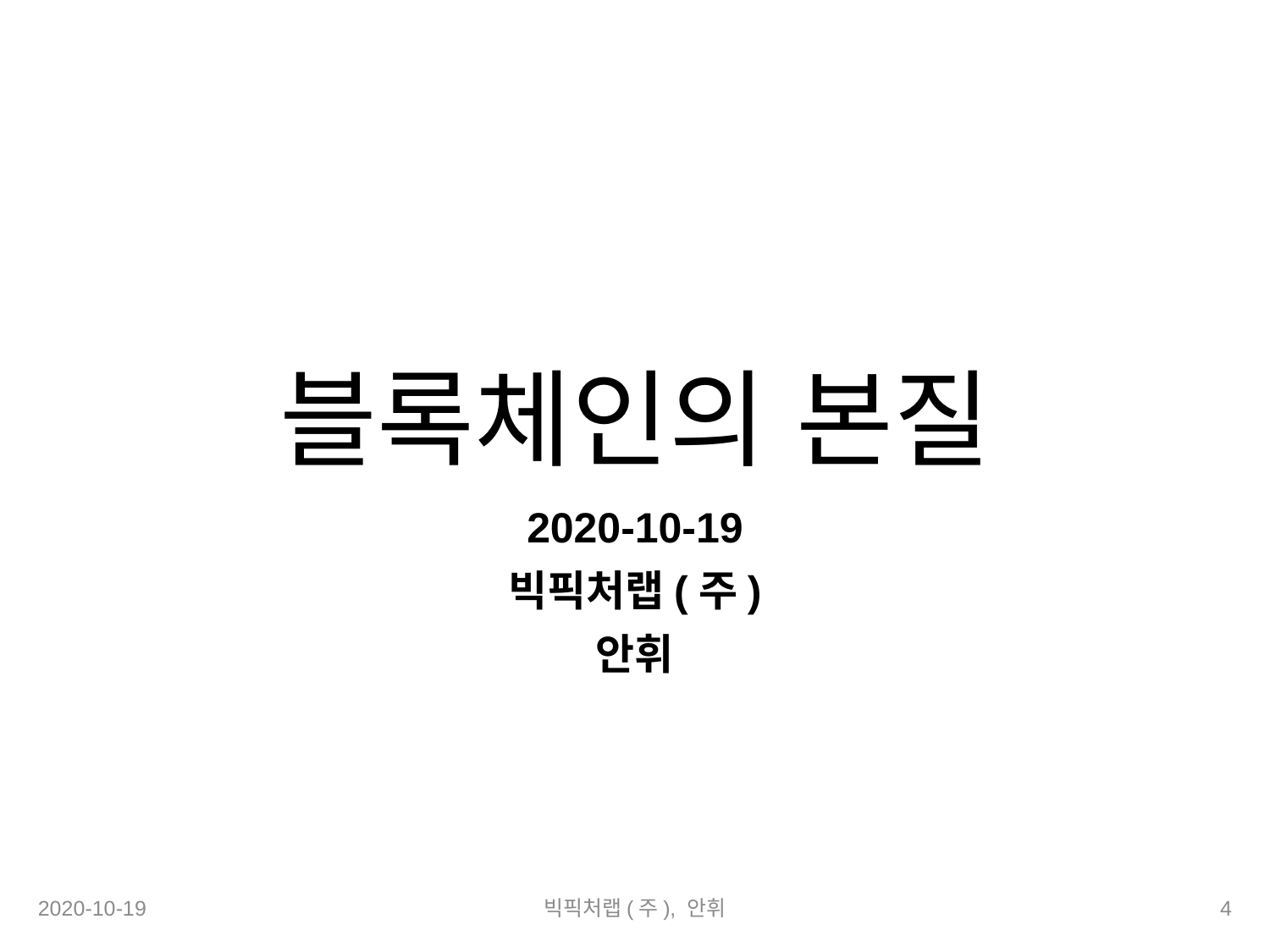

# 블록체인의 본질
2020-10-19
빅픽처랩(주)
안휘
4
2020-10-19
빅픽처랩(주), 안휘